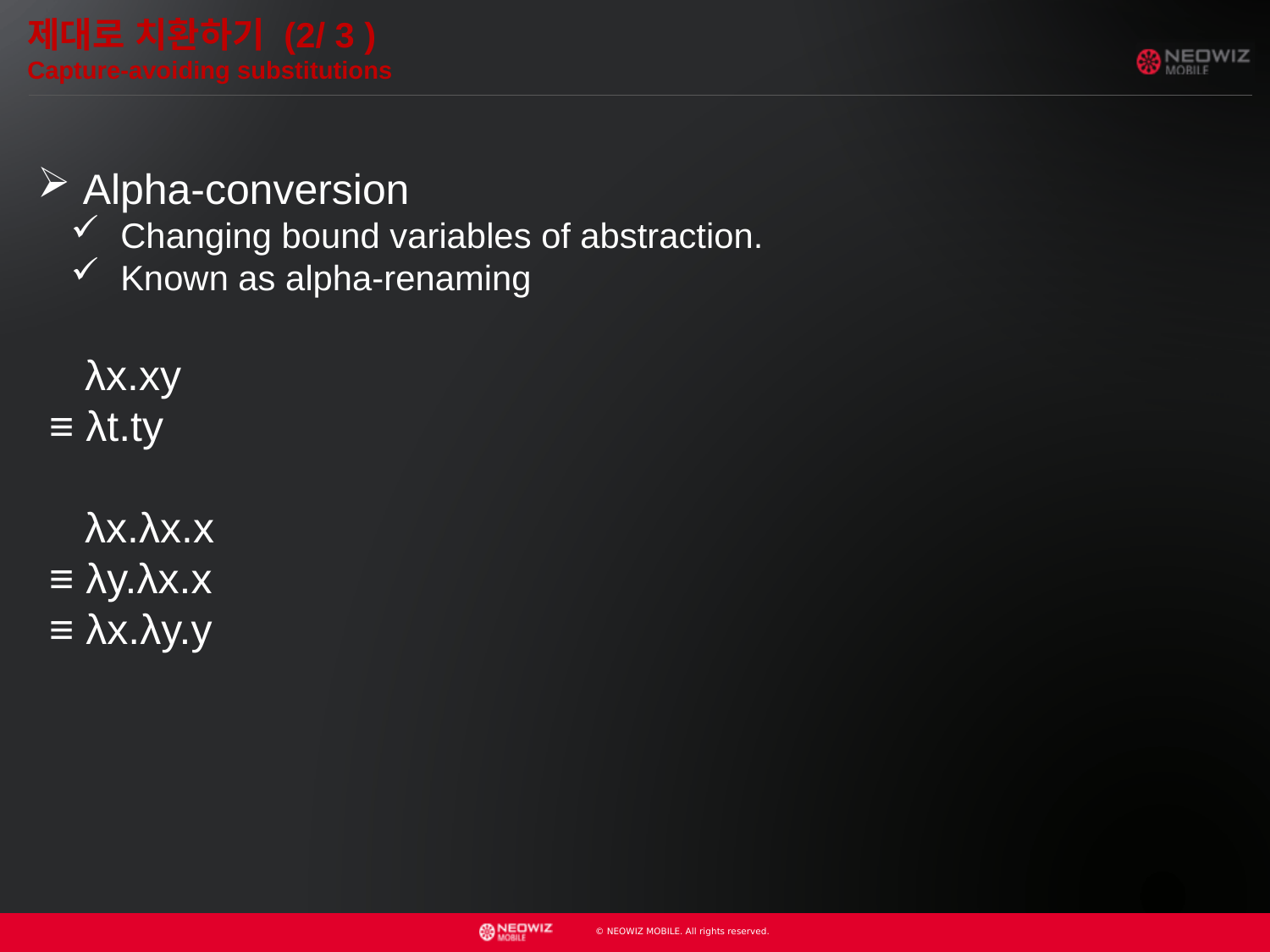

제대로 치환하기 (2/ 3 )
Capture-avoiding substitutions
 Alpha-conversion
  Changing bound variables of abstraction.
  Known as alpha-renaming

    λx.xy
 ≡ λt.ty

    λx.λx.x
 ≡ λy.λx.x
 ≡ λx.λy.y